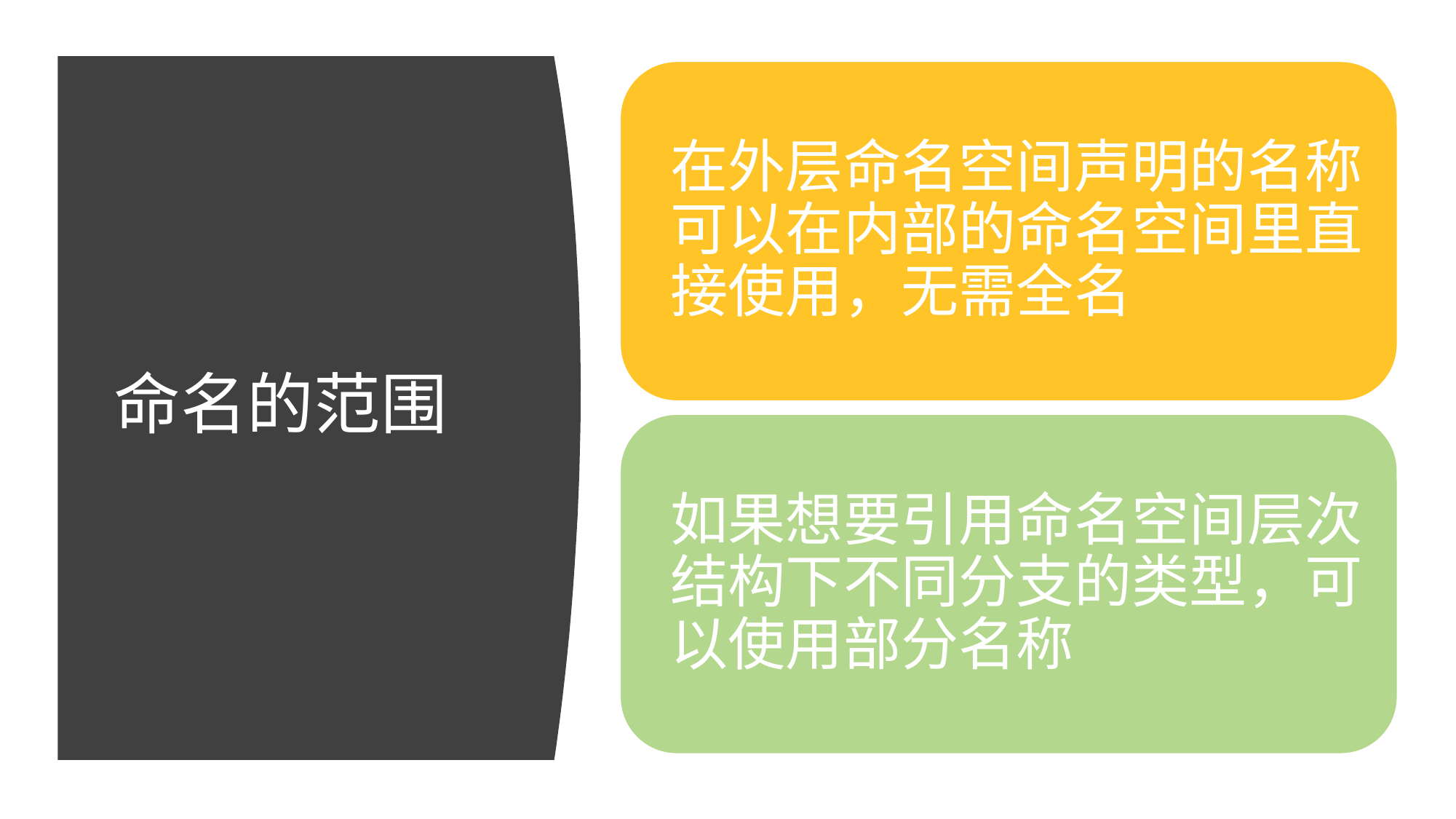

在外层命名空间声明的名称可以在内部的命名空间里直接使用，无需全名
如果想要引用命名空间层次结构下不同分支的类型，可以使用部分名称

# 命名的范围